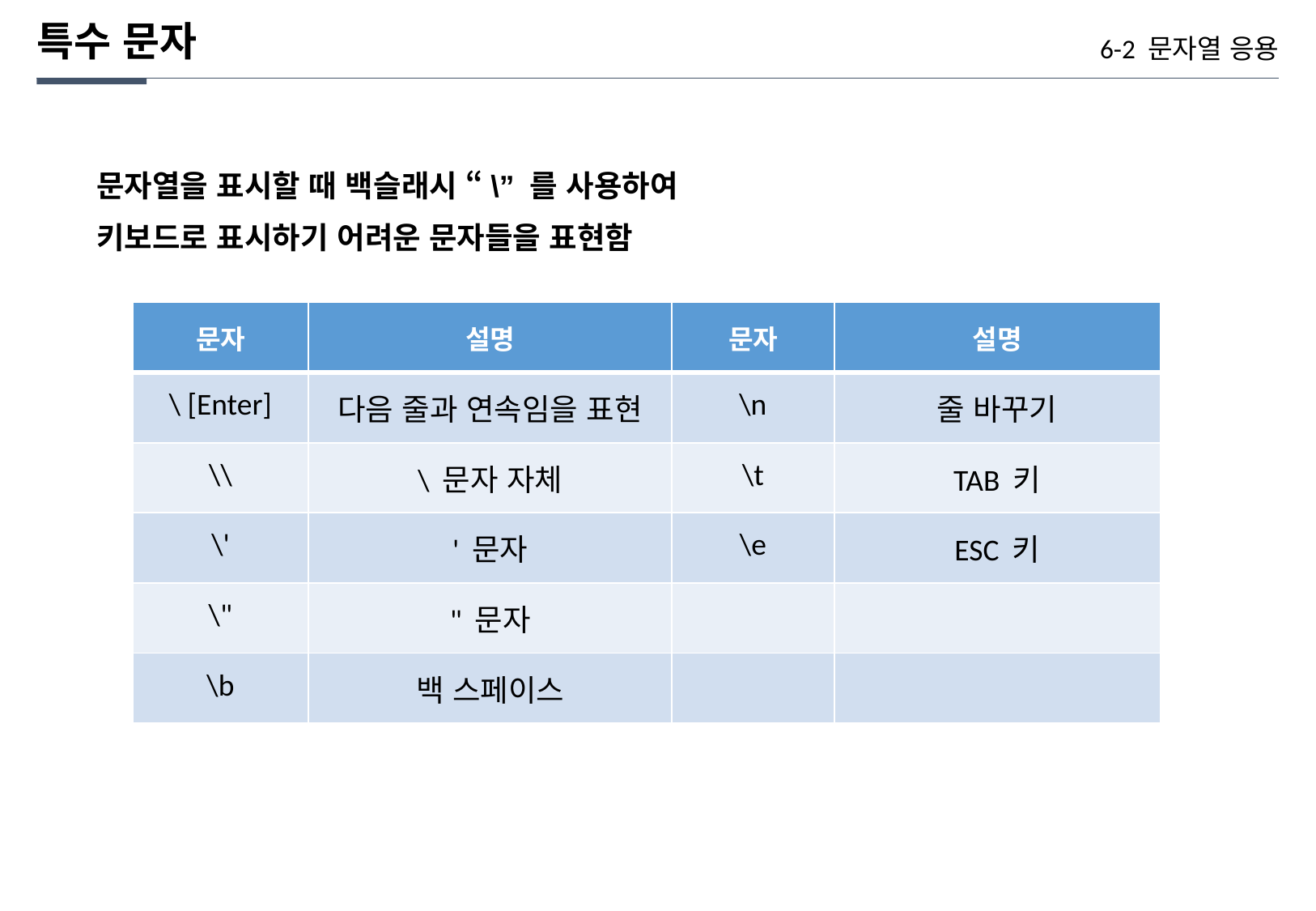

특수 문자
6-2 문자열 응용
문자열을 표시할 때 백슬래시 “\” 를 사용하여
키보드로 표시하기 어려운 문자들을 표현함
| 문자 | 설명 | 문자 | 설명 |
| --- | --- | --- | --- |
| \ [Enter] | 다음 줄과 연속임을 표현 | \n | 줄 바꾸기 |
| \\ | \ 문자 자체 | \t | TAB 키 |
| \' | ' 문자 | \e | ESC 키 |
| \" | " 문자 |  |  |
| \b | 백 스페이스 |  |  |